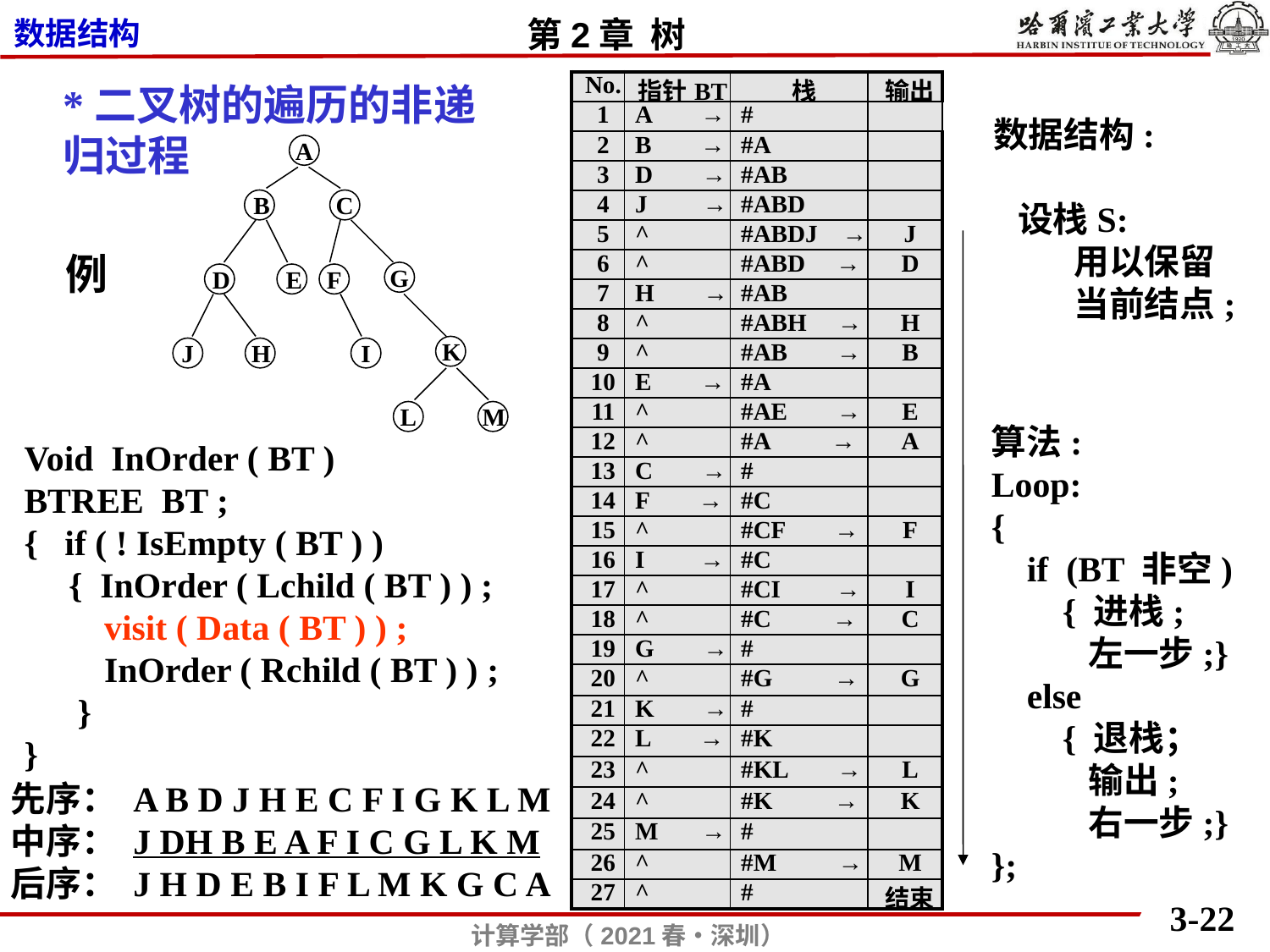

*二叉树的遍历的非递归过程
| No. | 指针BT | 栈 | 输出 |
| --- | --- | --- | --- |
| 1 | A → | # |  |
| 2 | B → | #A |  |
| 3 | D → | #AB |  |
| 4 | J → | #ABD |  |
| 5 | ^ | #ABDJ → | J |
| 6 | ^ | #ABD → | D |
| 7 | H → | #AB |  |
| 8 | ^ | #ABH → | H |
| 9 | ^ | #AB → | B |
| 10 | E → | #A |  |
| 11 | ^ | #AE → | E |
| 12 | ^ | #A → | A |
| 13 | C → | # |  |
| 14 | F → | #C |  |
| 15 | ^ | #CF → | F |
| 16 | I → | #C |  |
| 17 | ^ | #CI → | I |
| 18 | ^ | #C → | C |
| 19 | G → | # |  |
| 20 | ^ | #G → | G |
| 21 | K → | # |  |
| 22 | L → | #K |  |
| 23 | ^ | #KL → | L |
| 24 | ^ | #K → | K |
| 25 | M → | # |  |
| 26 | ^ | #M → | M |
| 27 | ^ | # | 结束 |
数据结构:

  设栈S:
         用以保留
         当前结点;
A

B
C

G
D
E
F

K
J
H
I

L
M

例
算法:
Loop:
{
    if  (BT 非空)
        { 进栈;
           左一步;}
    else
        { 退栈；
           输出;
           右一步;}
};
Void  InOrder ( BT )
BTREE  BT ;
{   if ( ! IsEmpty ( BT ) )
     {  InOrder ( Lchild ( BT ) ) ;
         visit ( Data ( BT ) ) ;
         InOrder ( Rchild ( BT ) ) ;
      }
}
先序： A B D J H E C F I G K L M
中序： J DH B E A F I C G L K M
后序： J H D E B I F L M K G C A